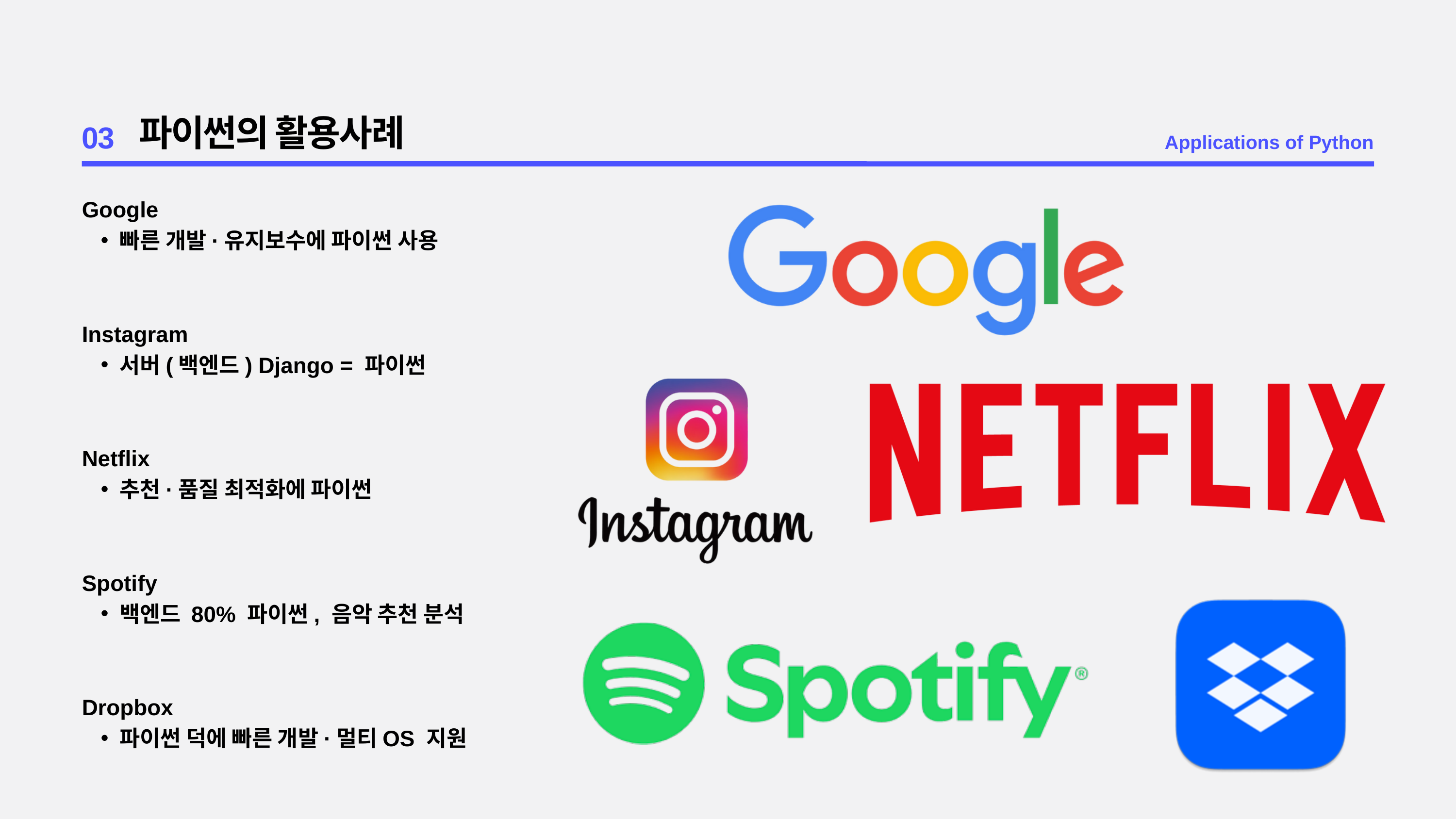

03
파이썬의 활용사례
Applications of Python

Google
빠른 개발·유지보수에 파이썬 사용

Instagram
서버(백엔드) Django = 파이썬

Netflix
추천·품질 최적화에 파이썬

Spotify
백엔드 80% 파이썬, 음악 추천 분석

Dropbox
파이썬 덕에 빠른 개발·멀티OS 지원